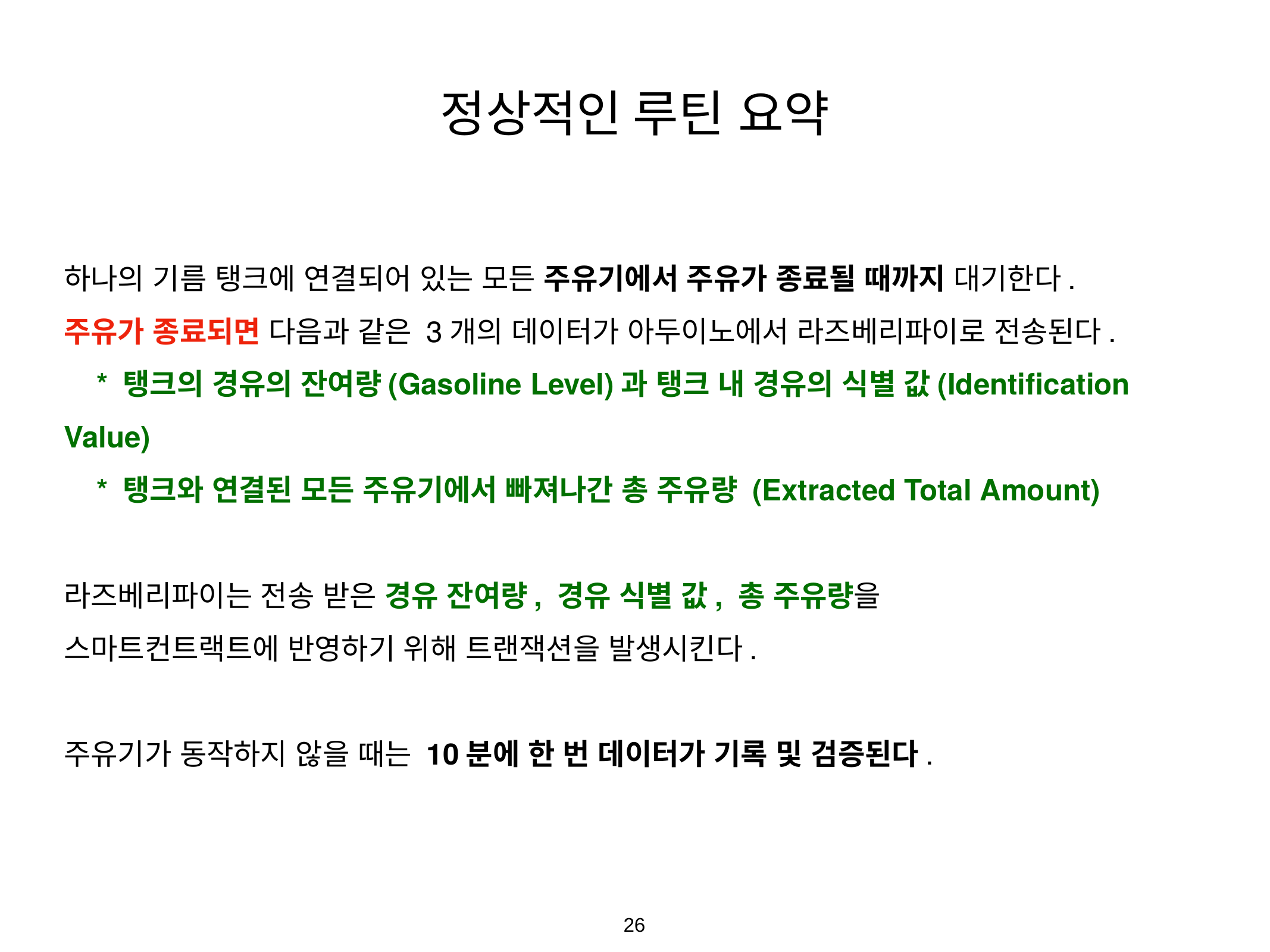

26
정상적인 루틴 요약
# 하나의 기름 탱크에 연결되어 있는 모든 주유기에서 주유가 종료될 때까지 대기한다. 주유가 종료되면 다음과 같은 3개의 데이터가 아두이노에서 라즈베리파이로 전송된다. * 탱크의 경유의 잔여량(Gasoline Level)과 탱크 내 경유의 식별 값(Identification Value) * 탱크와 연결된 모든 주유기에서 빠져나간 총 주유량 (Extracted Total Amount) 라즈베리파이는 전송 받은 경유 잔여량, 경유 식별 값, 총 주유량을 스마트컨트랙트에 반영하기 위해 트랜잭션을 발생시킨다. 주유기가 동작하지 않을 때는 10분에 한 번 데이터가 기록 및 검증된다.